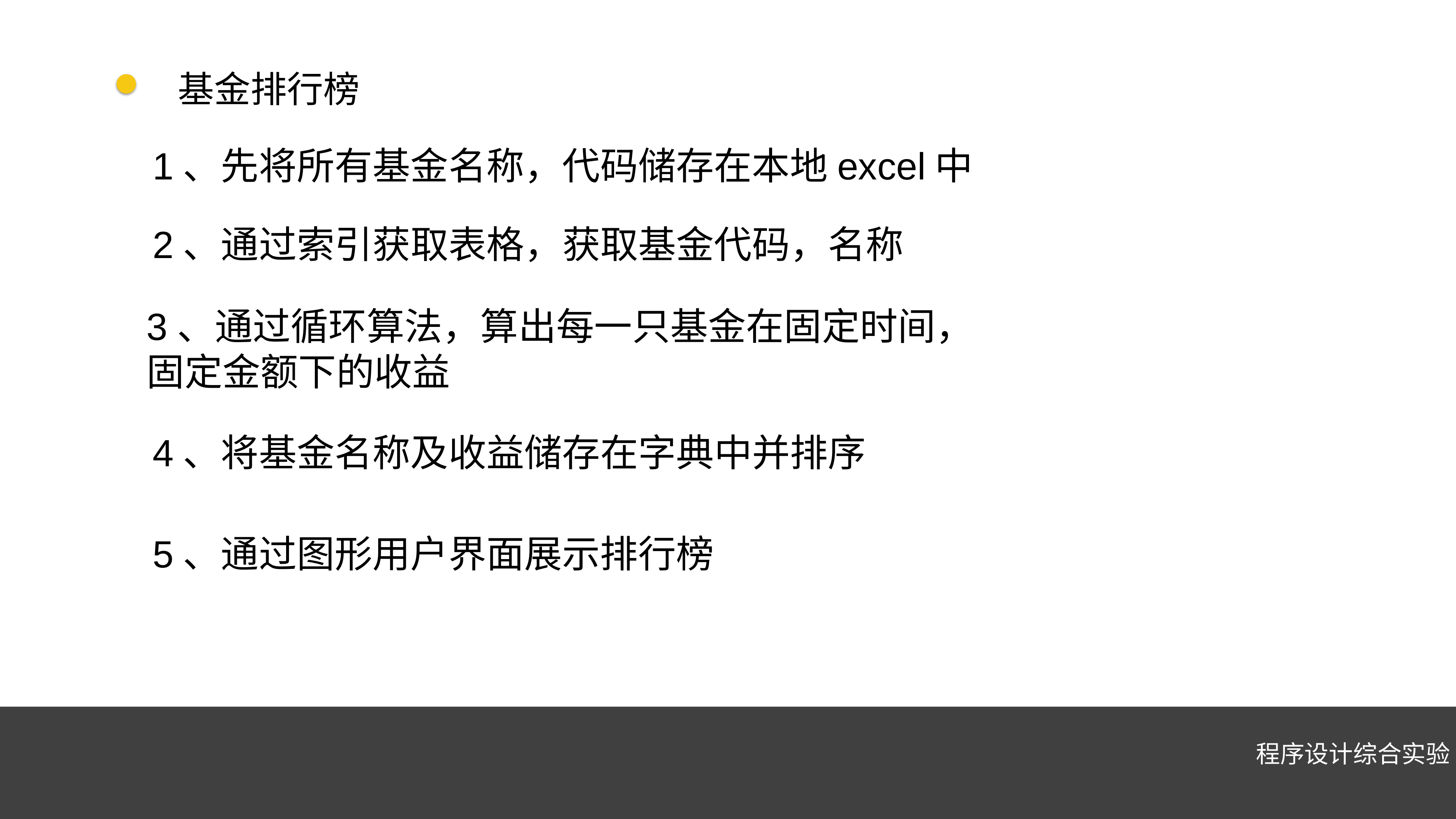

基金排行榜

1、先将所有基金名称，代码储存在本地excel中
2、通过索引获取表格，获取基金代码，名称
3、通过循环算法，算出每一只基金在固定时间，固定金额下的收益
4、将基金名称及收益储存在字典中并排序
5、通过图形用户界面展示排行榜